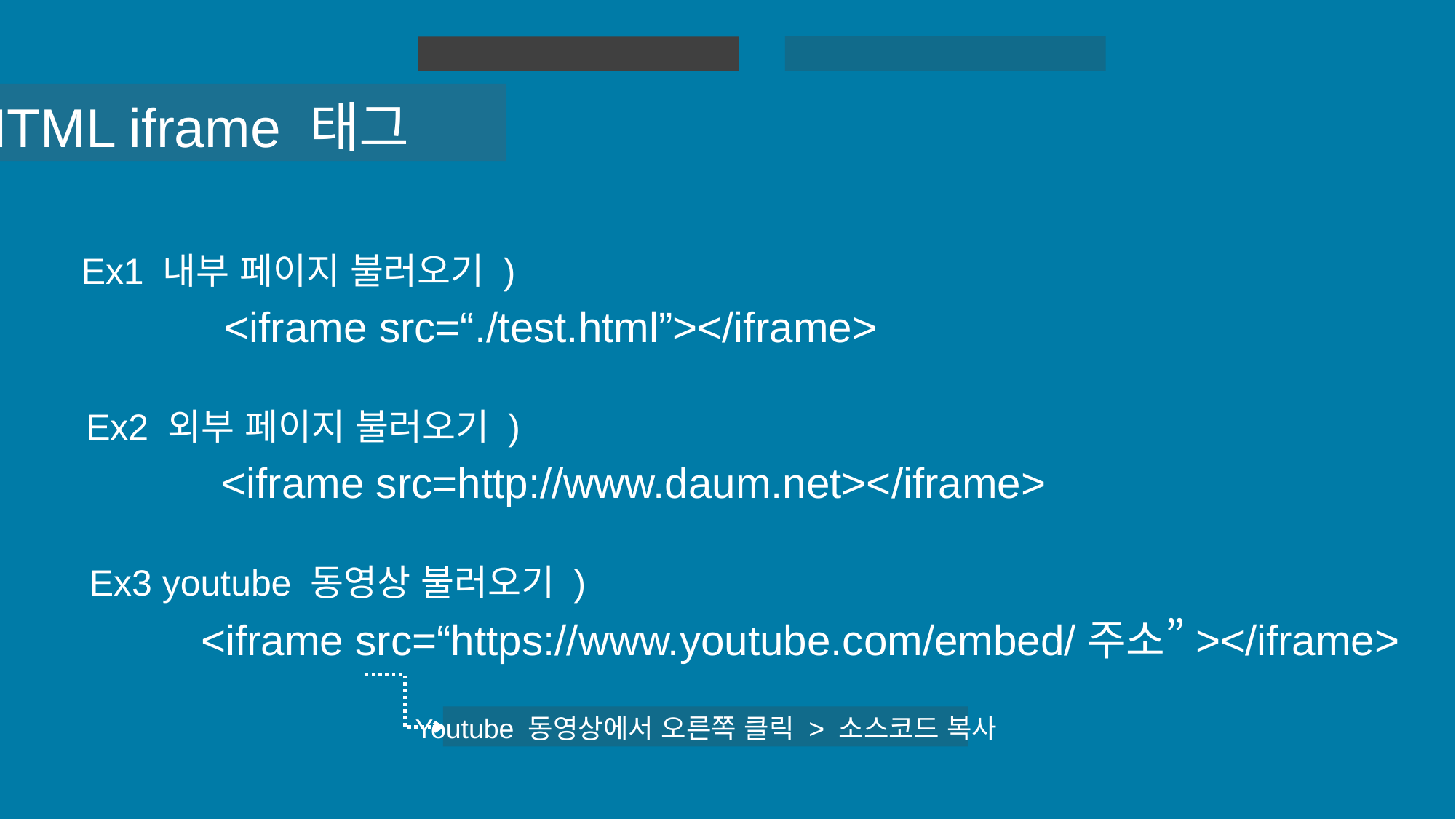

HTML 실습
HTML

HTML iframe 태그
Ex1 내부 페이지 불러오기 )
<iframe src=“./test.html”></iframe>
Ex2 외부 페이지 불러오기 )
<iframe src=http://www.daum.net></iframe>
Ex3 youtube 동영상 불러오기 )
<iframe src=“https://www.youtube.com/embed/주소”></iframe>
Youtube 동영상에서 오른쪽 클릭 > 소스코드 복사